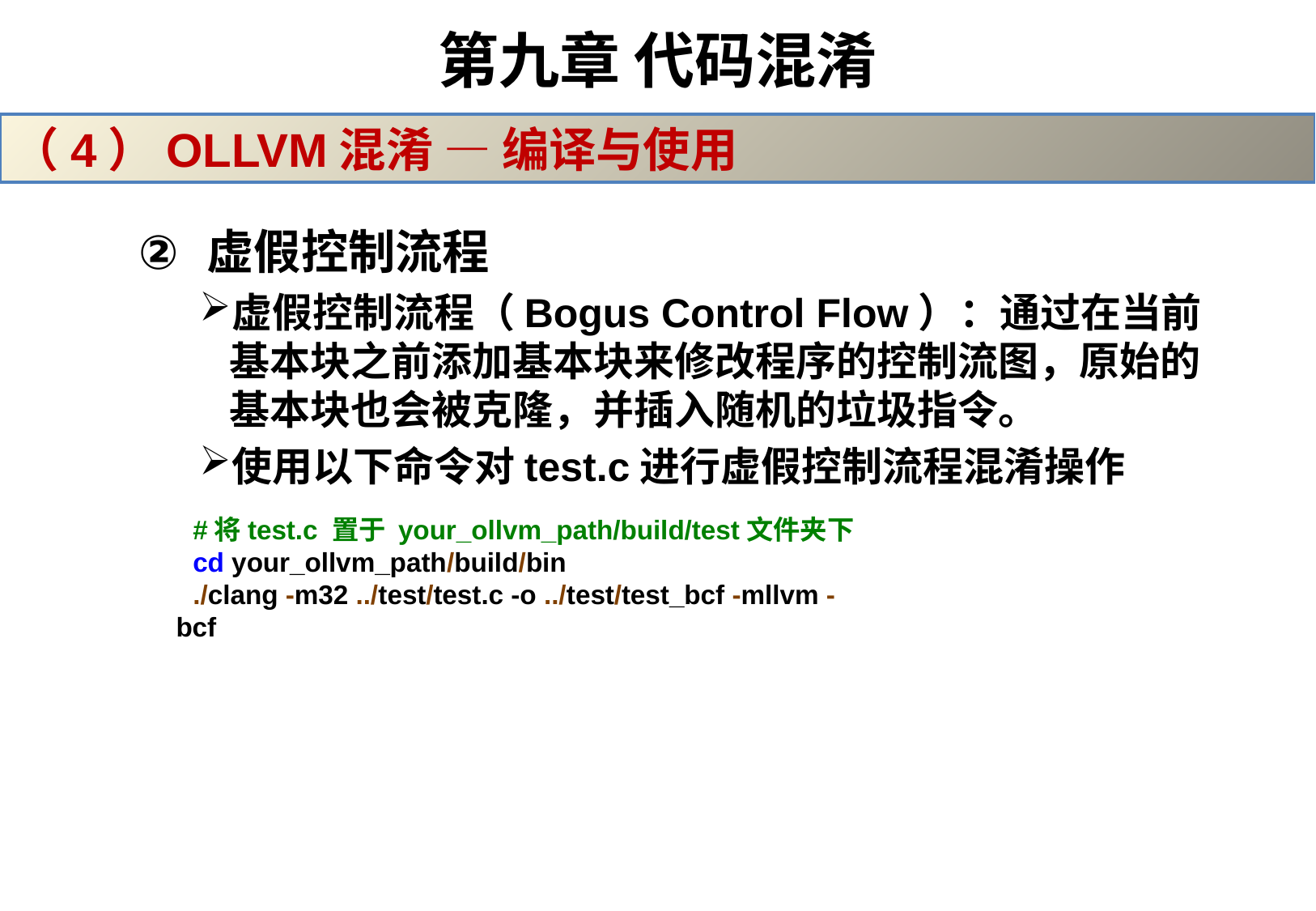

# 第九章 代码混淆
（4）OLLVM混淆 — 编译与使用
虚假控制流程
虚假控制流程（Bogus Control Flow）：通过在当前基本块之前添加基本块来修改程序的控制流图，原始的基本块也会被克隆，并插入随机的垃圾指令。
使用以下命令对test.c进行虚假控制流程混淆操作
#将test.c 置于 your_ollvm_path/build/test文件夹下
cd your_ollvm_path/build/bin
./clang -m32 ../test/test.c -o ../test/test_bcf -mllvm -bcf